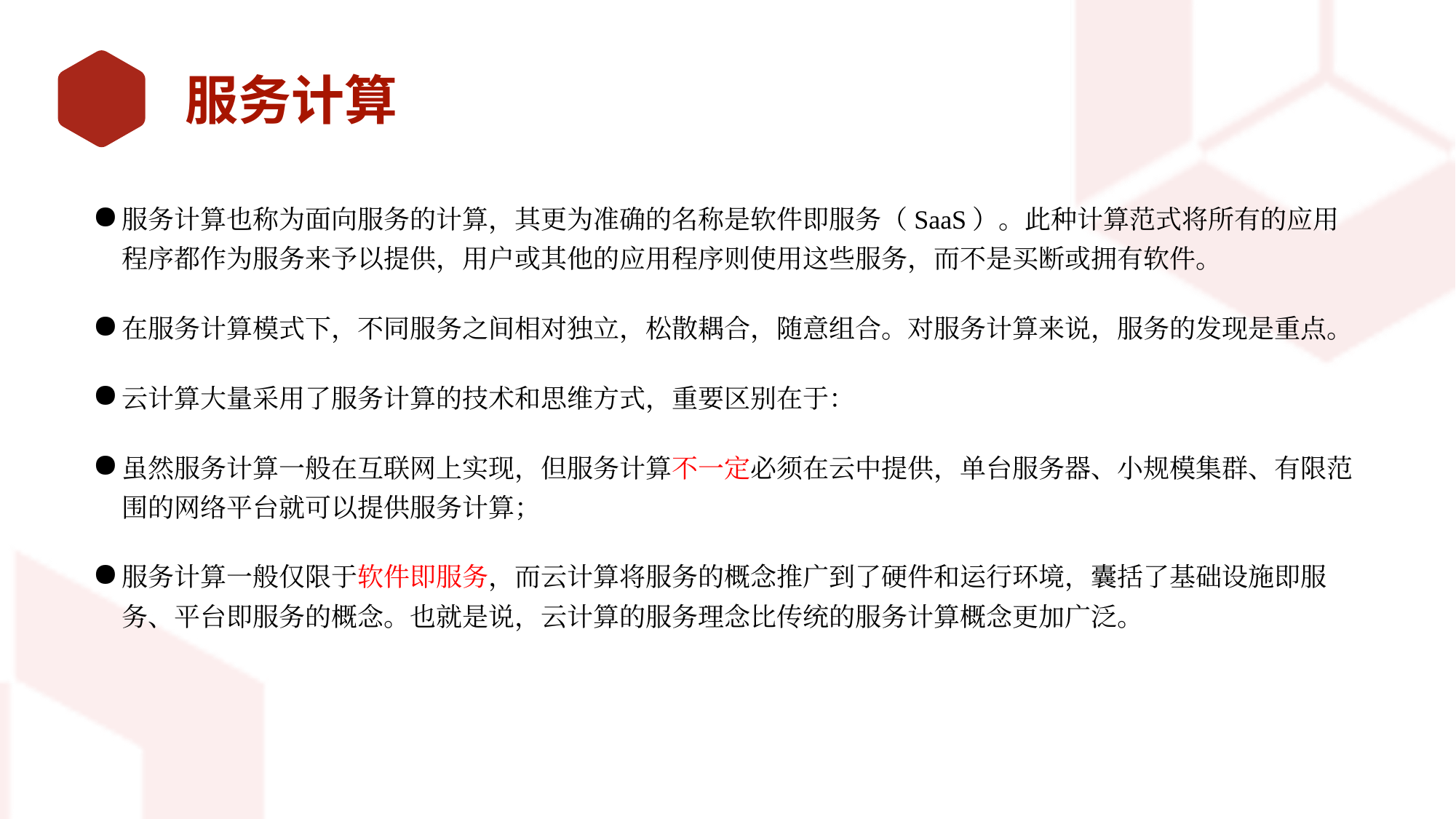

# 服务计算
服务计算也称为面向服务的计算，其更为准确的名称是软件即服务（SaaS）。此种计算范式将所有的应用程序都作为服务来予以提供，用户或其他的应用程序则使用这些服务，而不是买断或拥有软件。
在服务计算模式下，不同服务之间相对独立，松散耦合，随意组合。对服务计算来说，服务的发现是重点。
云计算大量采用了服务计算的技术和思维方式，重要区别在于：
虽然服务计算一般在互联网上实现，但服务计算不一定必须在云中提供，单台服务器、小规模集群、有限范围的网络平台就可以提供服务计算；
服务计算一般仅限于软件即服务，而云计算将服务的概念推广到了硬件和运行环境，囊括了基础设施即服务、平台即服务的概念。也就是说，云计算的服务理念比传统的服务计算概念更加广泛。